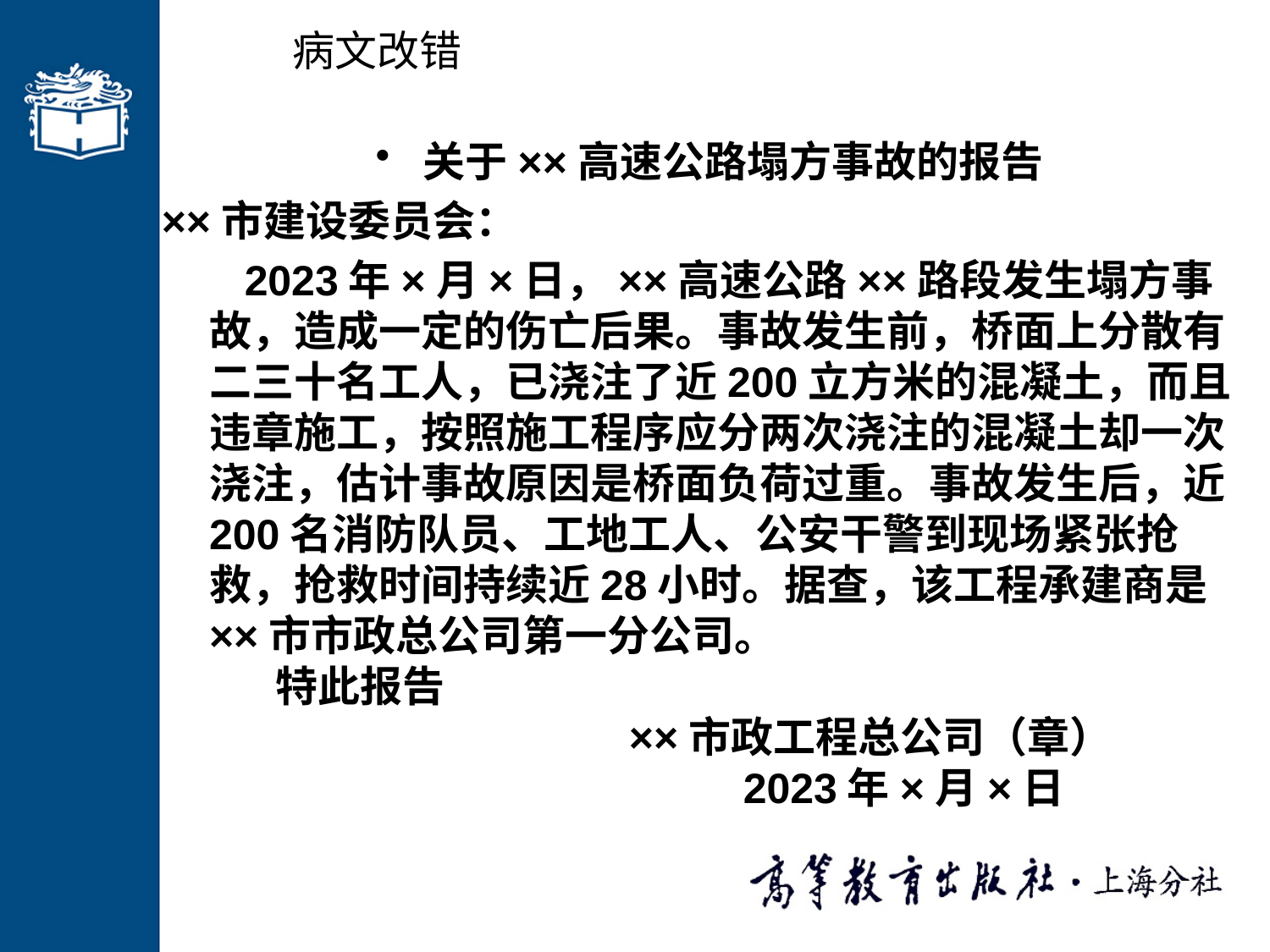

# 病文改错
关于××高速公路塌方事故的报告
××市建设委员会：
       2023年×月×日，××高速公路××路段发生塌方事故，造成一定的伤亡后果。事故发生前，桥面上分散有二三十名工人，已浇注了近200立方米的混凝土，而且违章施工，按照施工程序应分两次浇注的混凝土却一次浇注，估计事故原因是桥面负荷过重。事故发生后，近200名消防队员、工地工人、公安干警到现场紧张抢救，抢救时间持续近28小时。据查，该工程承建商是××市市政总公司第一分公司。
       特此报告
                                           ××市政工程总公司（章）　　
                                                       2023年×月×日